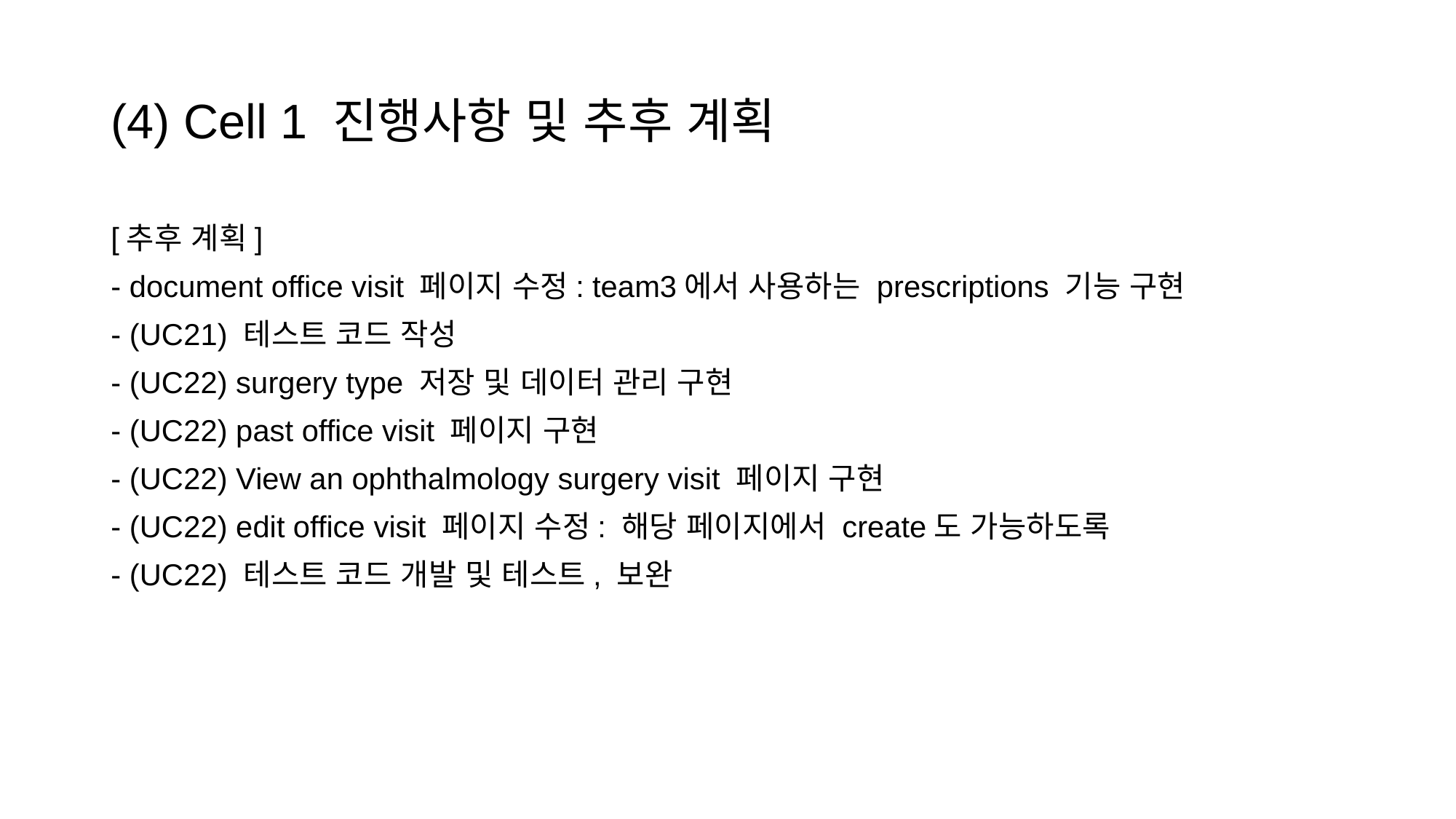

# (4) Cell 1 진행사항 및 추후 계획
[추후 계획]
- document office visit 페이지 수정: team3에서 사용하는 prescriptions 기능 구현
- (UC21) 테스트 코드 작성
- (UC22) surgery type 저장 및 데이터 관리 구현
- (UC22) past office visit 페이지 구현
- (UC22) View an ophthalmology surgery visit 페이지 구현
- (UC22) edit office visit 페이지 수정: 해당 페이지에서 create도 가능하도록
- (UC22) 테스트 코드 개발 및 테스트, 보완